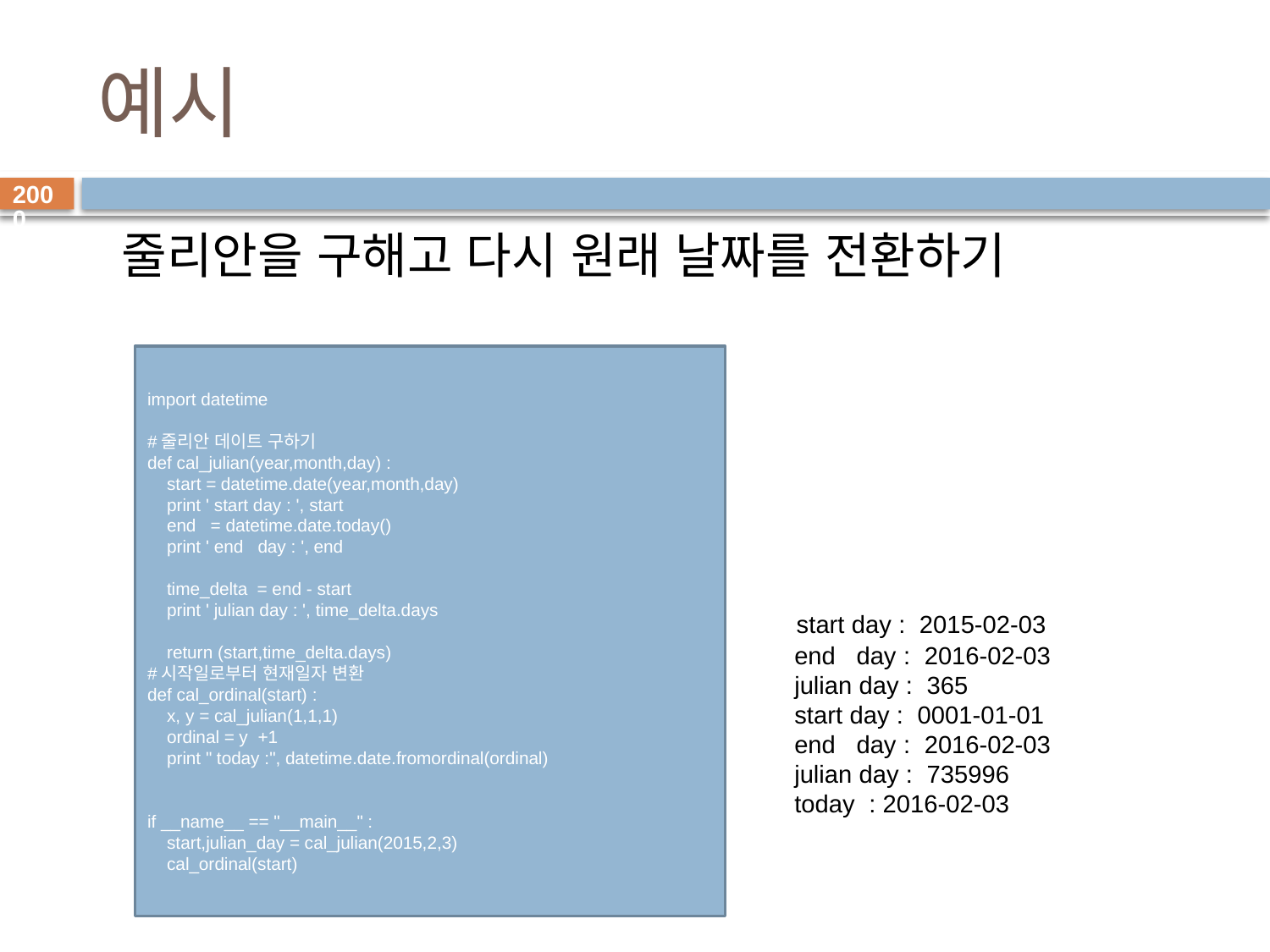

# 예시
2000
줄리안을 구해고 다시 원래 날짜를 전환하기

import datetime

#줄리안 데이트 구하기
def cal_julian(year,month,day) :
    start = datetime.date(year,month,day)
    print ' start day : ', start
    end   = datetime.date.today()
    print ' end   day : ', end

    time_delta  = end - start
    print ' julian day : ', time_delta.days

    return (start,time_delta.days)
#시작일로부터 현재일자 변환
def cal_ordinal(start) :
    x, y = cal_julian(1,1,1)
    ordinal = y  +1
    print " today :", datetime.date.fromordinal(ordinal)

if __name__ == "__main__" :
    start,julian_day = cal_julian(2015,2,3)
    cal_ordinal(start)
 start day :  2015-02-03
 end   day :  2016-02-03
 julian day :  365
 start day :  0001-01-01
 end   day :  2016-02-03
 julian day :  735996
 today  : 2016-02-03